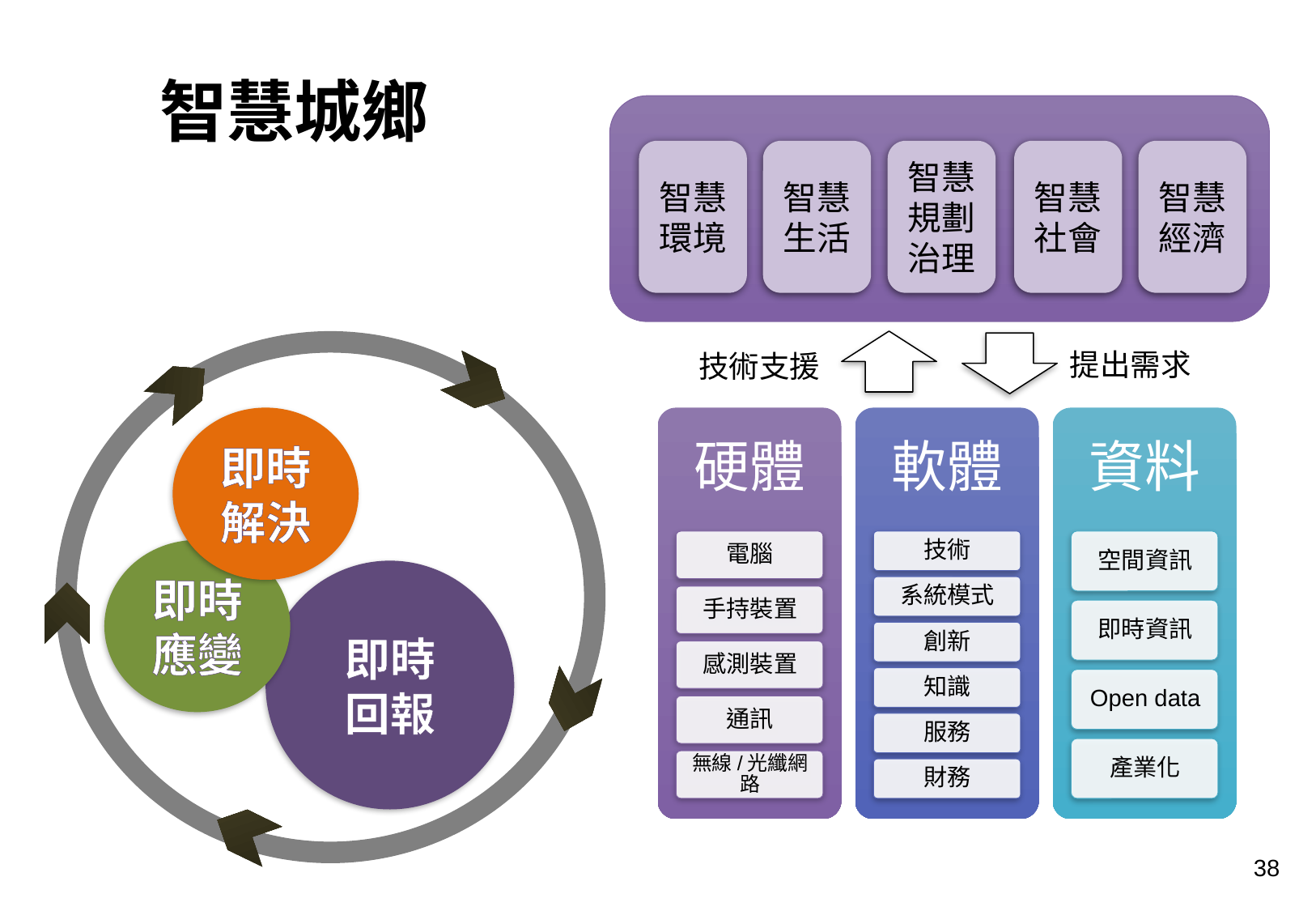

智慧城鄉

智慧環境
智慧生活
智慧規劃治理
智慧社會
智慧經濟

提出需求
技術支援

即時
解決
硬體
電腦
手持裝置
感測裝置
通訊
無線/光纖網路
軟體
技術
系統模式
創新
知識
服務
財務
資料
空間資訊
即時資訊
Open data
產業化
即時
應變
即時
回報

38